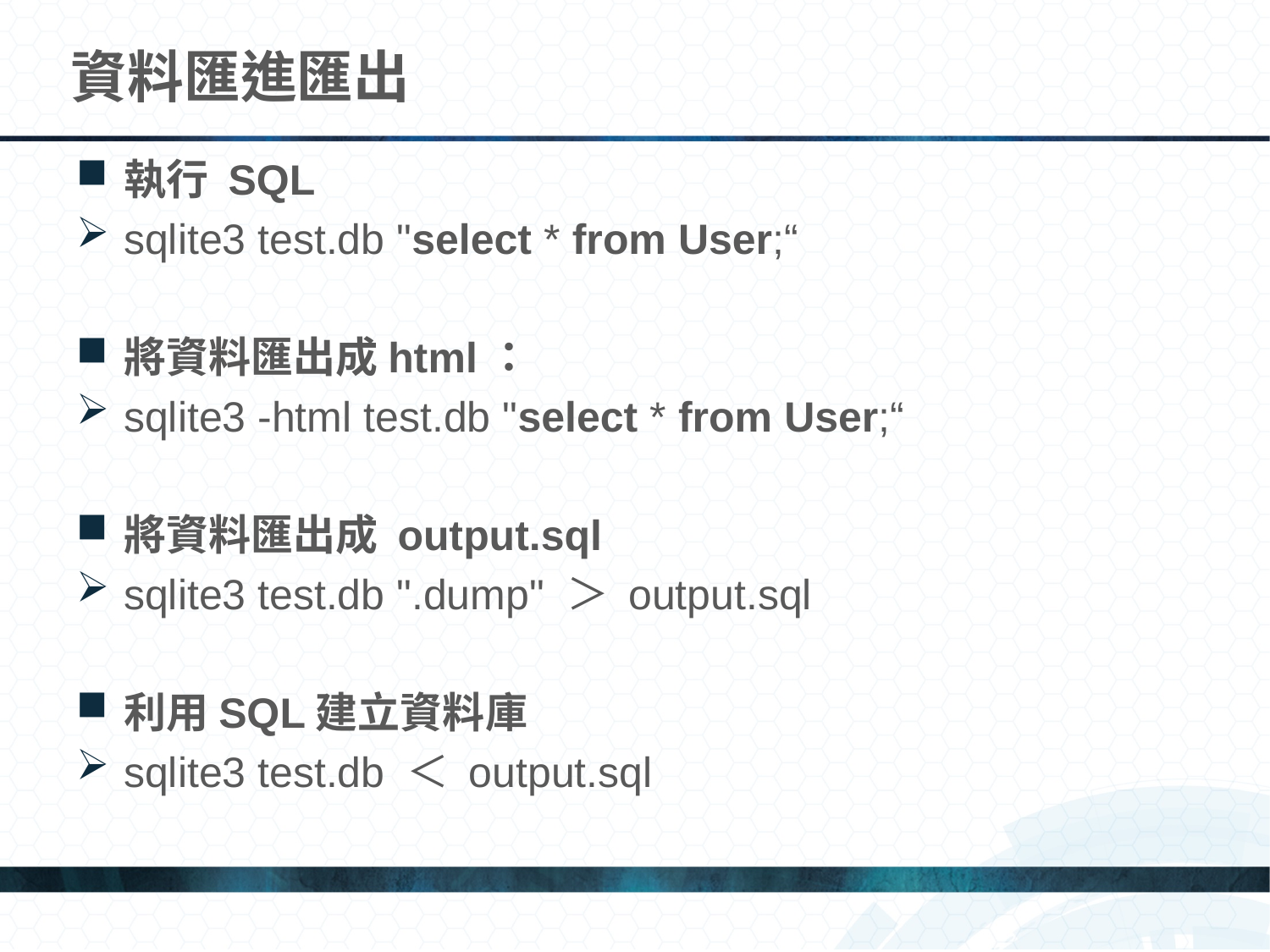

# 資料匯進匯出
執行 SQL
sqlite3 test.db "select * from User;“

將資料匯出成html：
sqlite3 -html test.db "select * from User;“

將資料匯出成 output.sql
sqlite3 test.db ".dump" ＞ output.sql

利用SQL建立資料庫
sqlite3 test.db ＜ output.sql